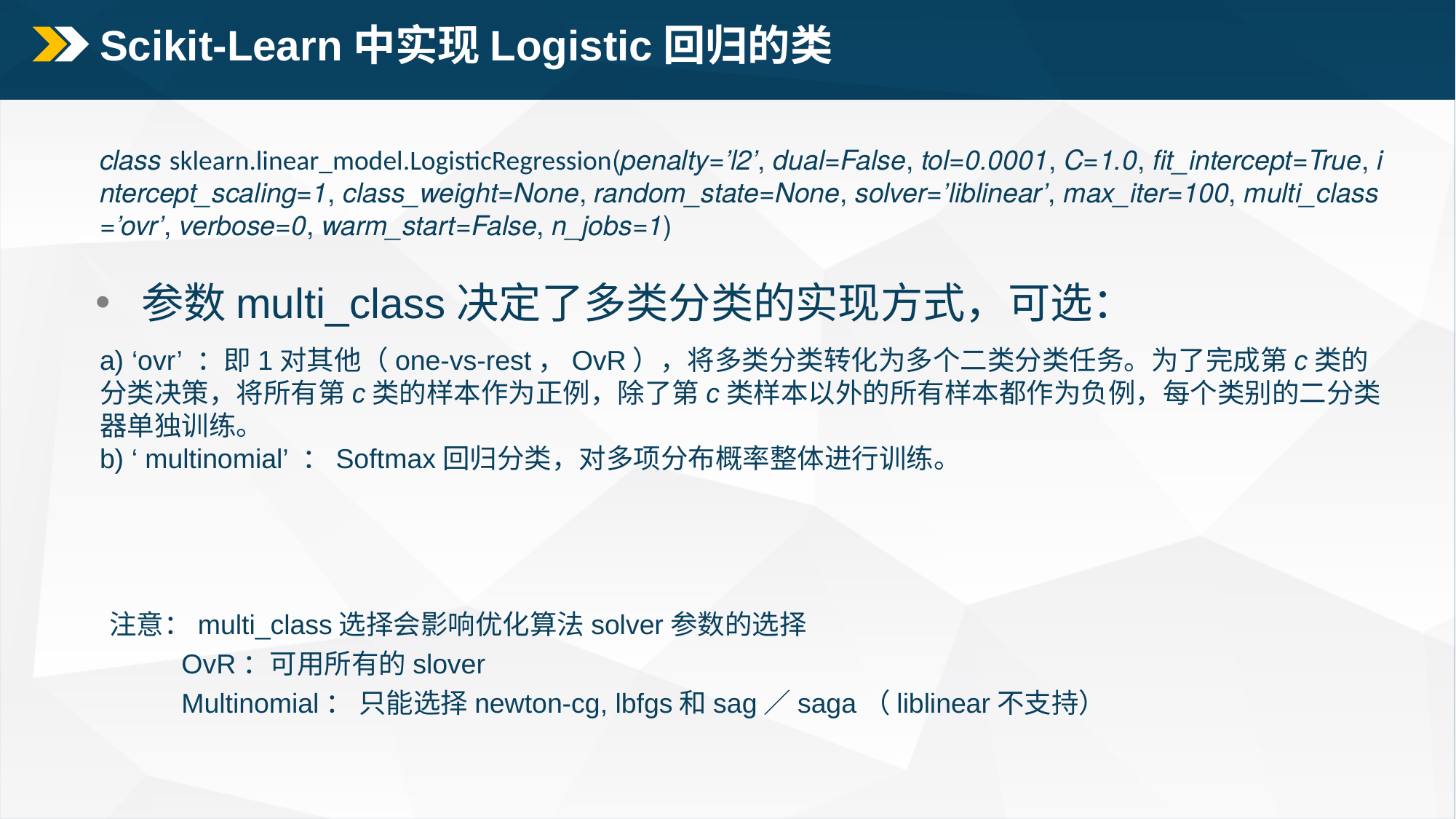

# Scikit-Learn中实现Logistic回归的类

class sklearn.linear_model.LogisticRegression(penalty=’l2’, dual=False, tol=0.0001, C=1.0, fit_intercept=True, intercept_scaling=1, class_weight=None, random_state=None, solver=’liblinear’, max_iter=100, multi_class=’ovr’, verbose=0, warm_start=False, n_jobs=1)
 参数multi_class决定了多类分类的实现方式，可选：
a) ‘ovr’ ：即1对其他（one-vs-rest，OvR），将多类分类转化为多个二类分类任务。为了完成第c类的分类决策，将所有第c类的样本作为正例，除了第c类样本以外的所有样本都作为负例，每个类别的二分类器单独训练。
b) ‘ multinomial’ ：Softmax回归分类，对多项分布概率整体进行训练。
      注意：multi_class选择会影响优化算法solver参数的选择
        OvR：可用所有的slover
        Multinomial： 只能选择newton-cg, lbfgs和sag／saga（liblinear不支持）